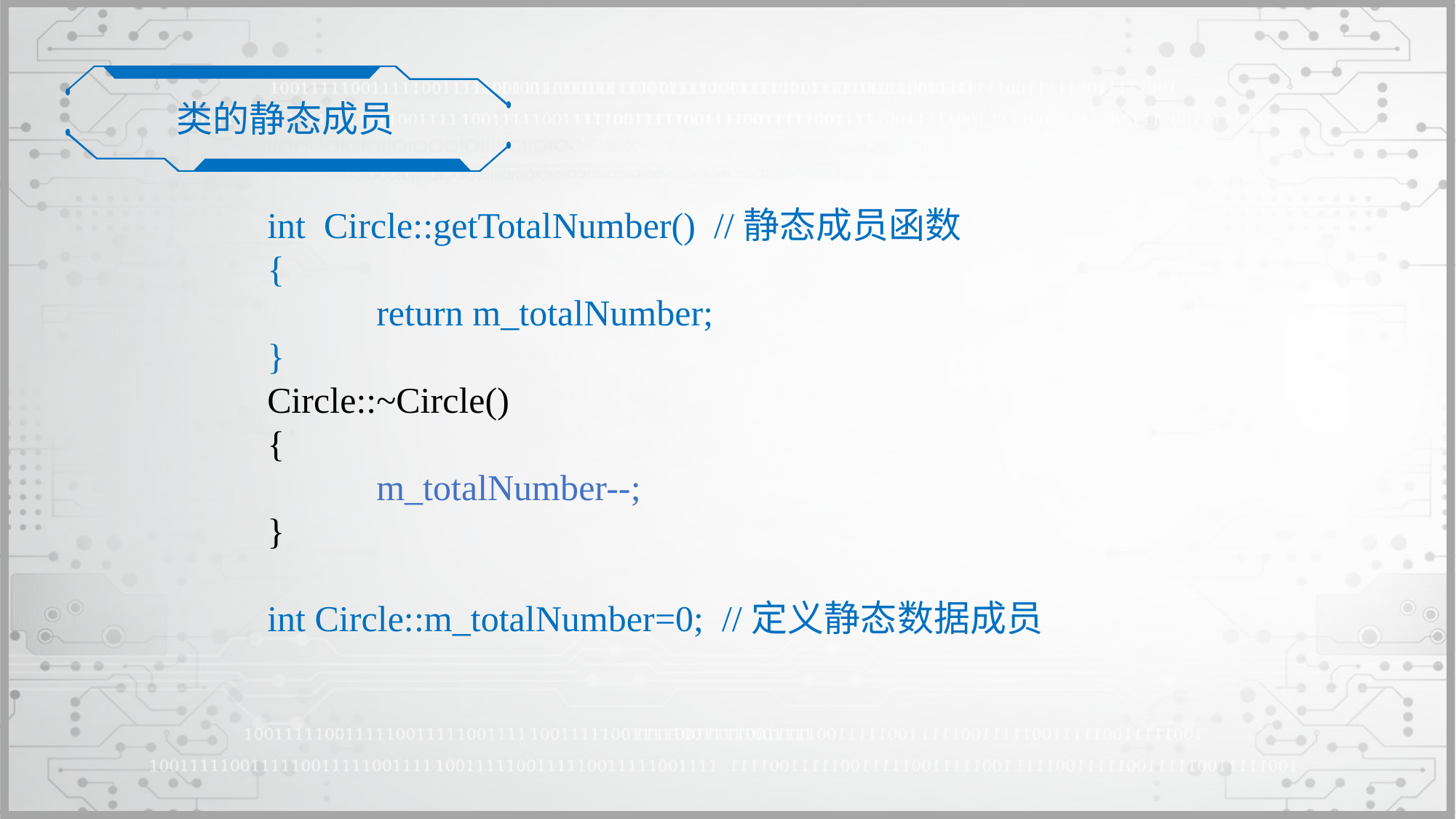

类的静态成员
int  Circle::getTotalNumber()  //静态成员函数
{
	return m_totalNumber;
}
Circle::~Circle()
{
	m_totalNumber--;
}

int Circle::m_totalNumber=0;  //定义静态数据成员